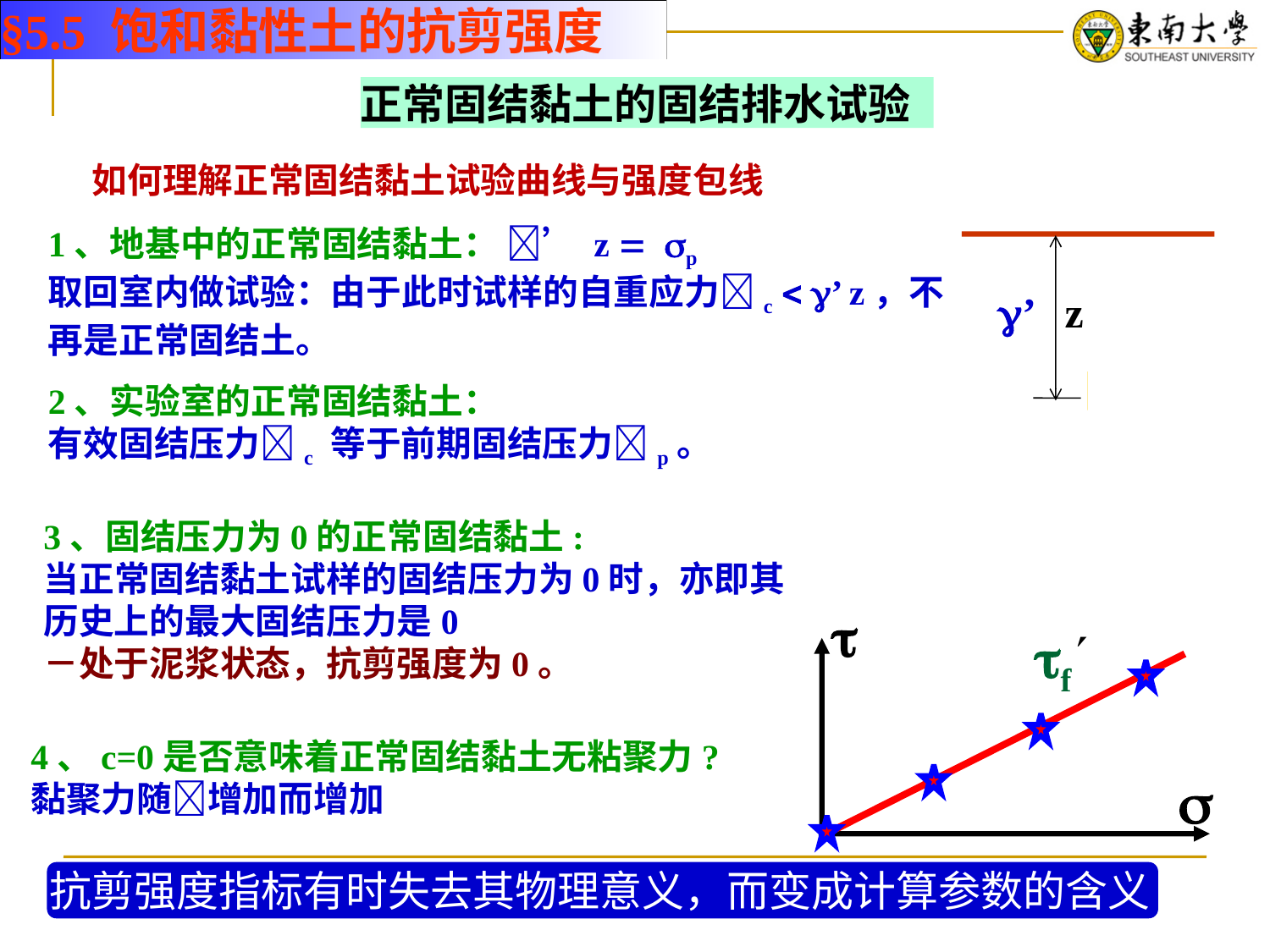

§5.5 饱和黏性土的抗剪强度
正常固结黏土的固结排水试验
如何理解正常固结黏土试验曲线与强度包线
1、地基中的正常固结黏土： γ’ z =  σp
取回室内做试验：由于此时试样的自重应力σc < γ’ z，不再是正常固结土。

z
γ’
2、实验室的正常固结黏土：
有效固结压力σc 等于前期固结压力σp。

3、固结压力为0的正常固结黏土:
当正常固结黏土试样的固结压力为0时，亦即其历史上的最大固结压力是0
－处于泥浆状态，抗剪强度为0。
τ
τf′

4、c=0是否意味着正常固结黏土无粘聚力?
黏聚力随σ增加而增加
σ

抗剪强度指标有时失去其物理意义，而变成计算参数的含义